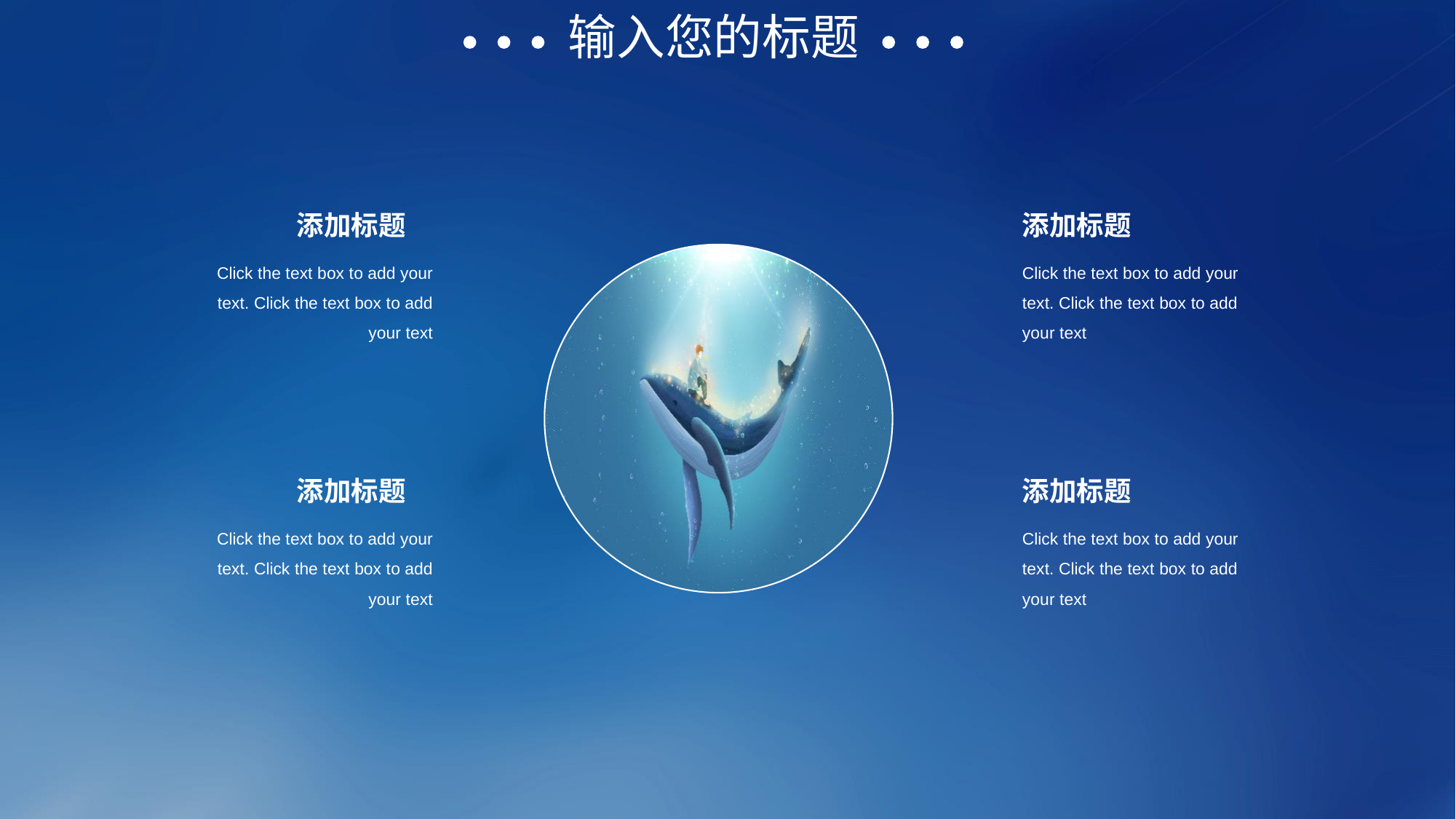

输入您的标题

添加标题
Click the text box to add your text. Click the text box to add your text
添加标题
Click the text box to add your text. Click the text box to add your text

添加标题
Click the text box to add your text. Click the text box to add your text
添加标题
Click the text box to add your text. Click the text box to add your text